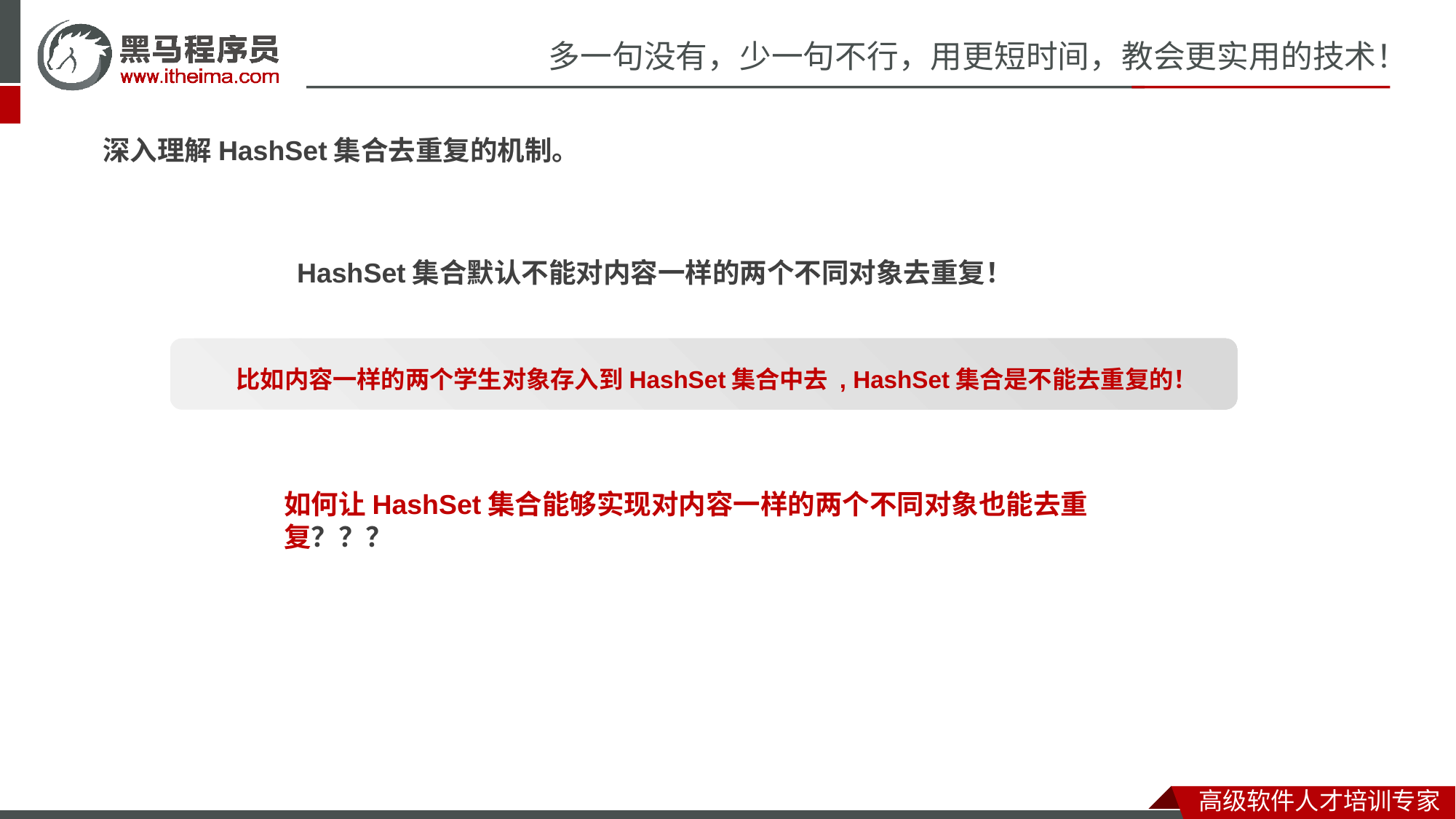

深入理解HashSet集合去重复的机制。
HashSet集合默认不能对内容一样的两个不同对象去重复！

   比如内容一样的两个学生对象存入到HashSet集合中去 , HashSet集合是不能去重复的！
如何让HashSet集合能够实现对内容一样的两个不同对象也能去重复？？？